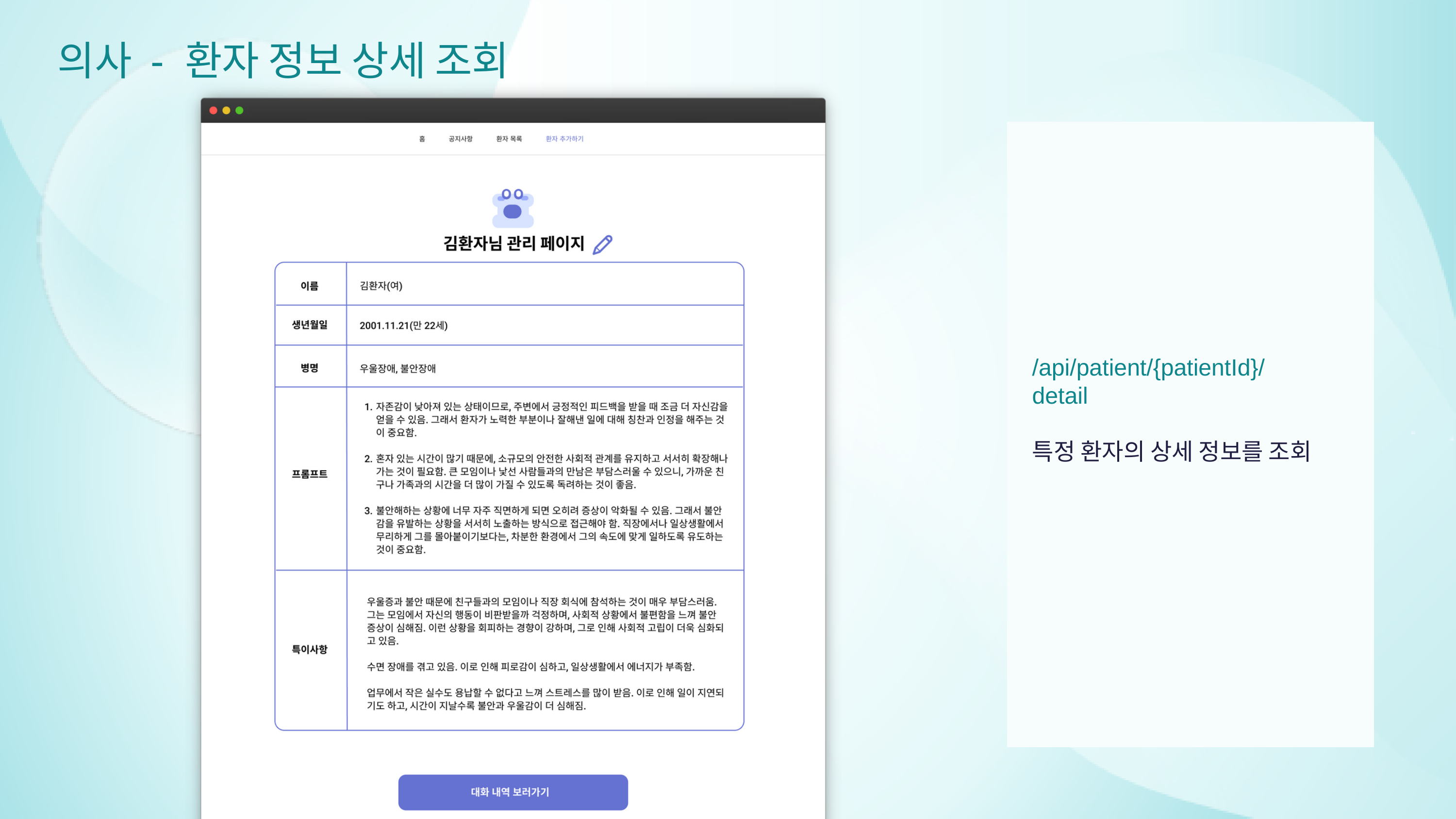

의사 - 환자 정보 상세 조회

/api/patient/{patientId}/
detail

특정 환자의 상세 정보를 조회